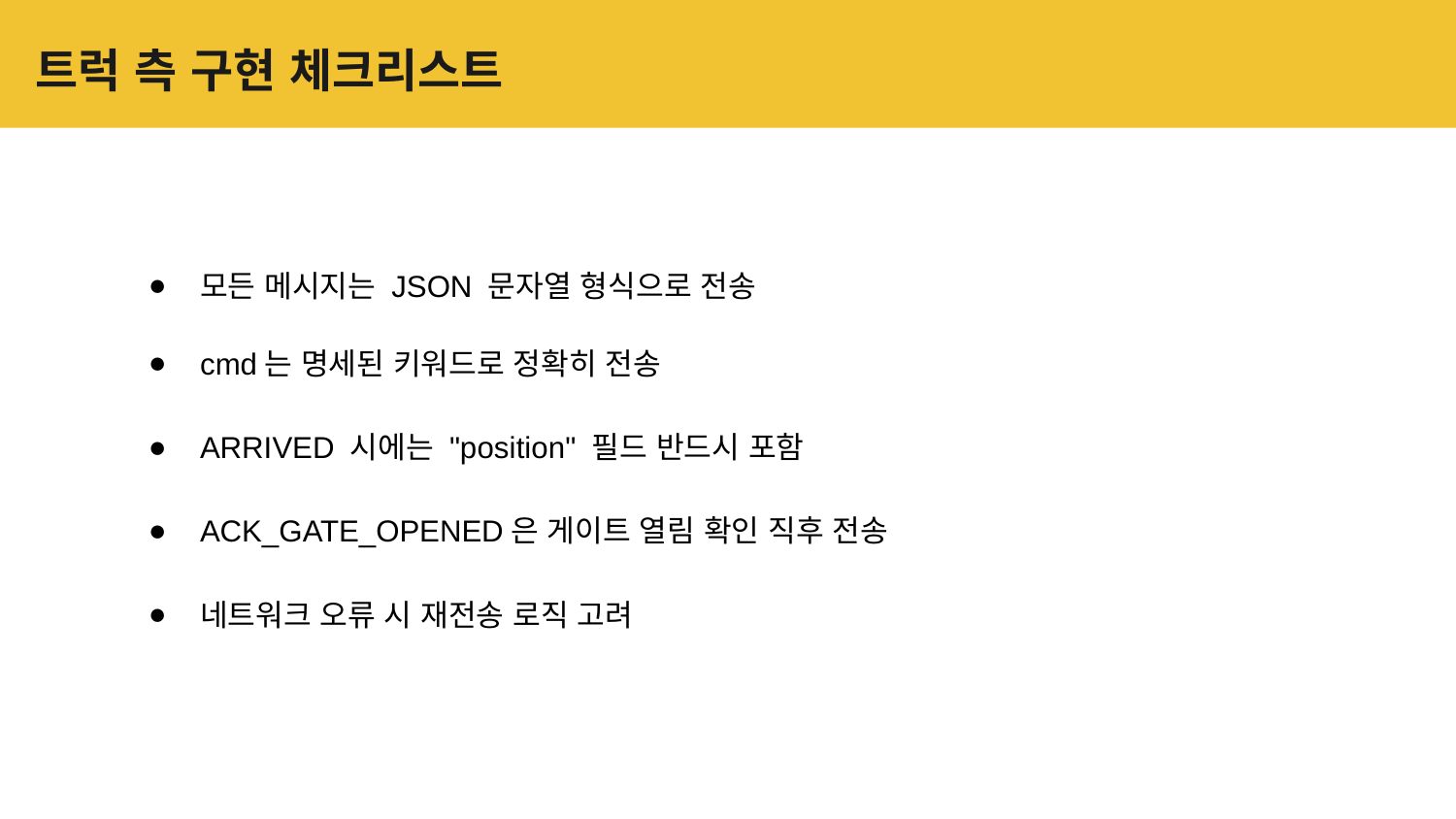

# 트럭 측 구현 체크리스트
모든 메시지는 JSON 문자열 형식으로 전송
cmd는 명세된 키워드로 정확히 전송
ARRIVED 시에는 "position" 필드 반드시 포함
ACK_GATE_OPENED은 게이트 열림 확인 직후 전송
네트워크 오류 시 재전송 로직 고려